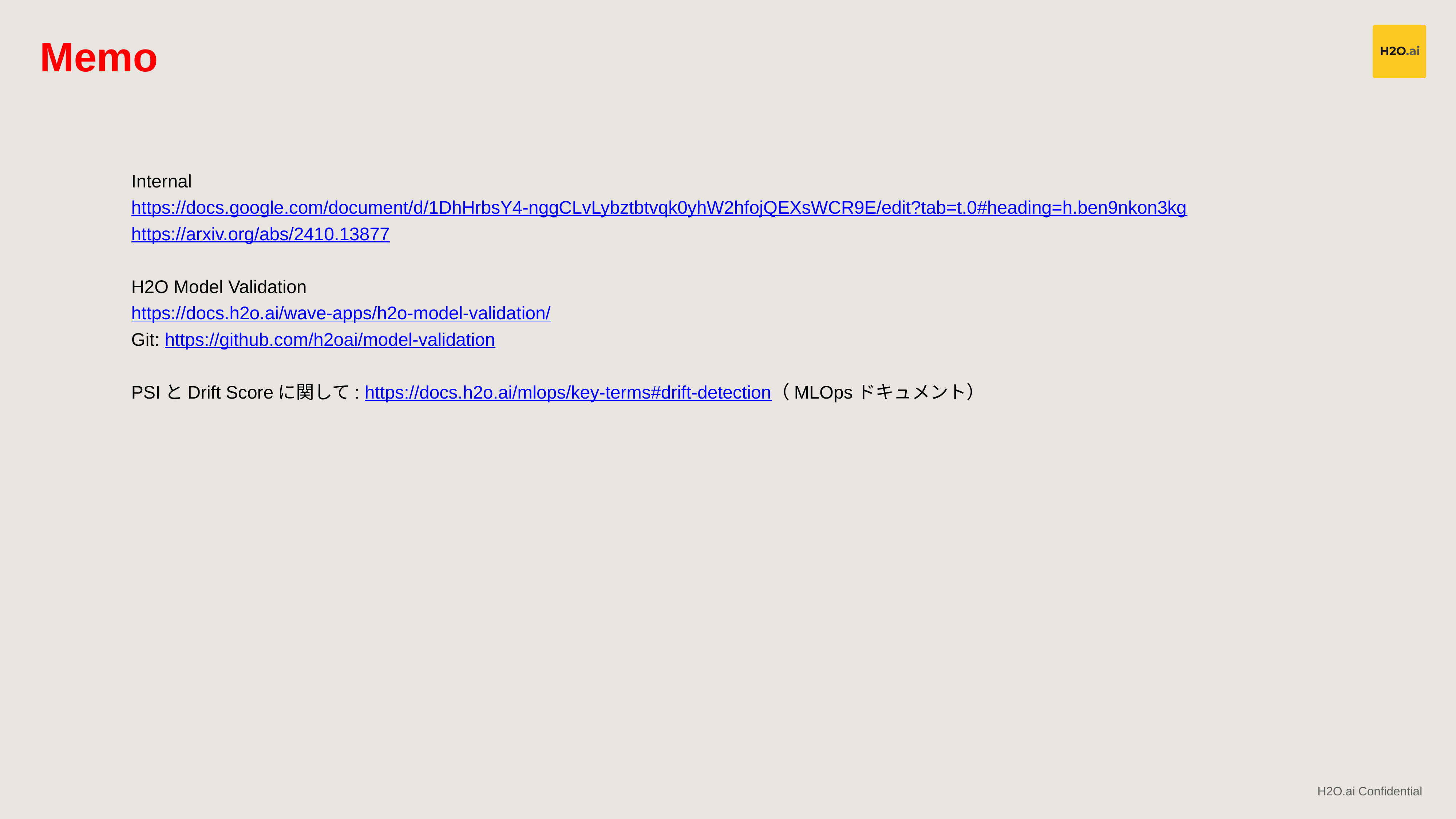

Memo
Internal
https://docs.google.com/document/d/1DhHrbsY4-nggCLvLybztbtvqk0yhW2hfojQEXsWCR9E/edit?tab=t.0#heading=h.ben9nkon3kg
https://arxiv.org/abs/2410.13877

H2O Model Validation
https://docs.h2o.ai/wave-apps/h2o-model-validation/
Git: https://github.com/h2oai/model-validation

PSIとDrift Scoreに関して: https://docs.h2o.ai/mlops/key-terms#drift-detection（MLOpsドキュメント）